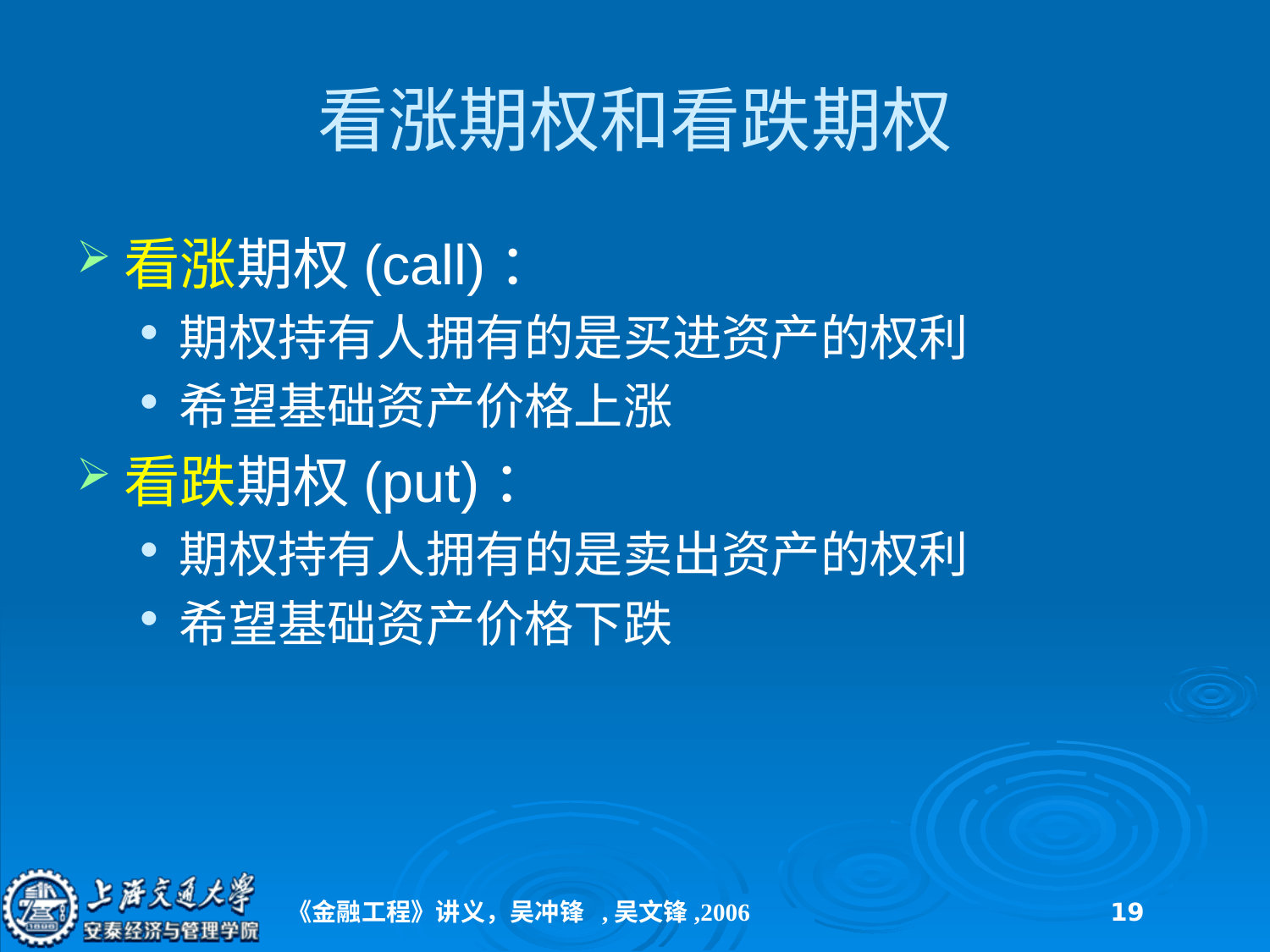

# 看涨期权和看跌期权
看涨期权(call)：
期权持有人拥有的是买进资产的权利
希望基础资产价格上涨
看跌期权(put)：
期权持有人拥有的是卖出资产的权利
希望基础资产价格下跌